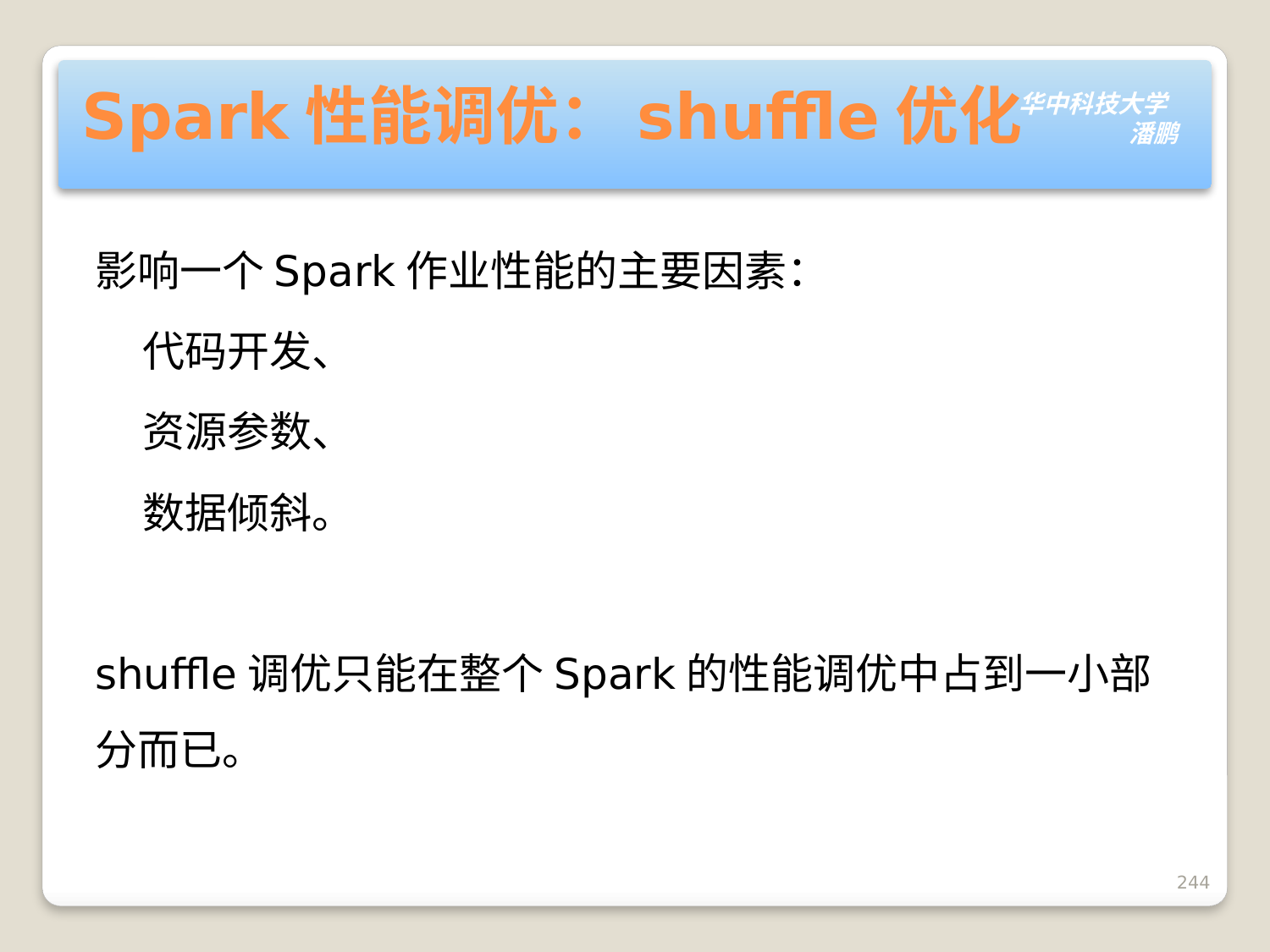

# Spark性能调优：shuffle优化
影响一个Spark作业性能的主要因素：
    代码开发、
    资源参数、
    数据倾斜。

shuffle调优只能在整个Spark的性能调优中占到一小部分而已。
244